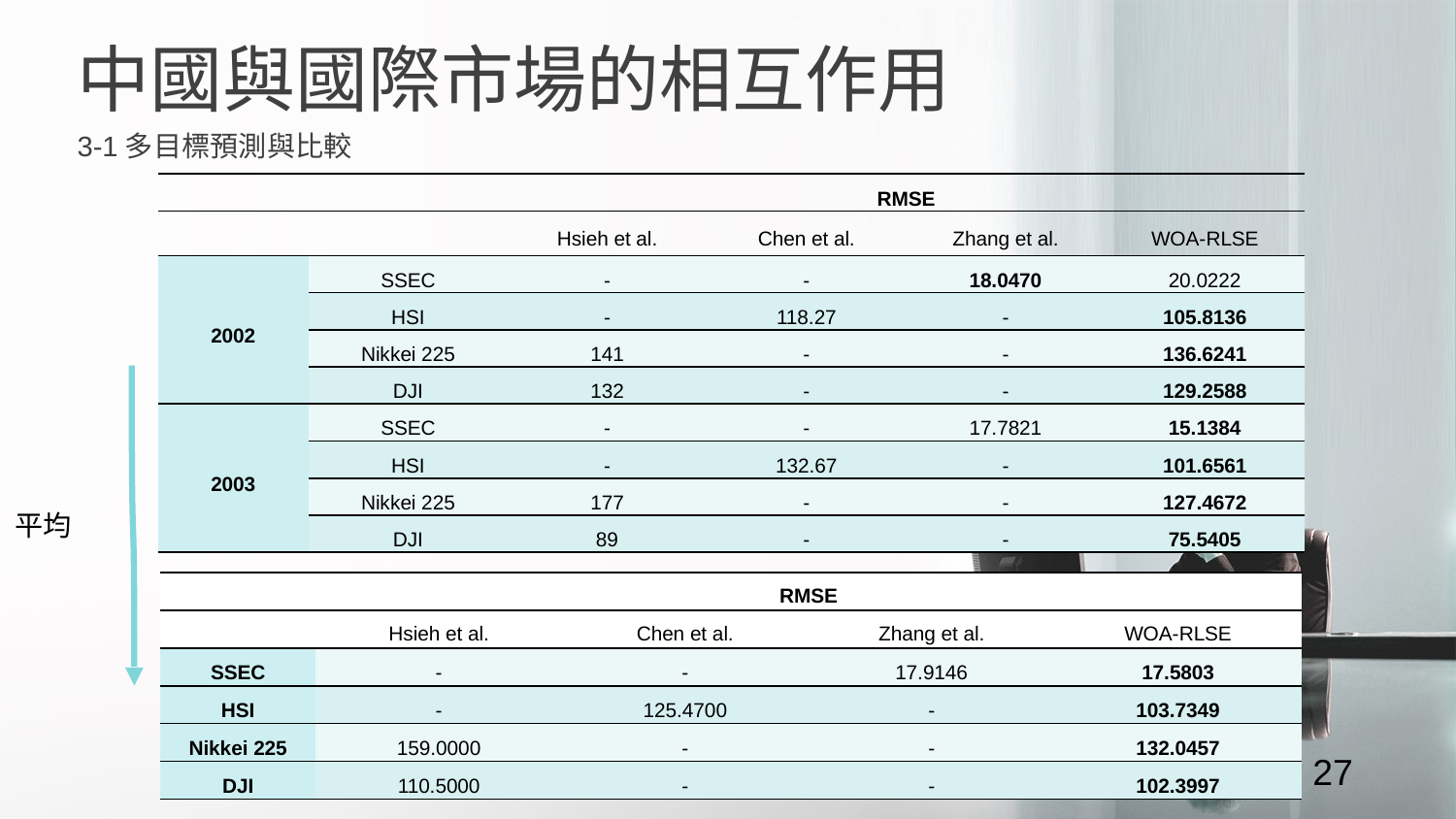

中國與國際市場的相互作用
3-1多目標預測與比較
|  |  | RMSE |  |  |  |
| --- | --- | --- | --- | --- | --- |
|  |  | Hsieh et al. | Chen et al. | Zhang et al. | WOA-RLSE |
| 2002 | SSEC | - | - | 18.0470 | 20.0222 |
|  | HSI | - | 118.27 | - | 105.8136 |
|  | Nikkei 225 | 141 | - | - | 136.6241 |
|  | DJI | 132 | - | - | 129.2588 |
| 2003 | SSEC | - | - | 17.7821 | 15.1384 |
|  | HSI | - | 132.67 | - | 101.6561 |
|  | Nikkei 225 | 177 | - | - | 127.4672 |
|  | DJI | 89 | - | - | 75.5405 |
平均
|  | RMSE |  |  |  |
| --- | --- | --- | --- | --- |
|  | Hsieh et al. | Chen et al. | Zhang et al. | WOA-RLSE |
| SSEC | - | - | 17.9146 | 17.5803 |
| HSI | - | 125.4700 | - | 103.7349 |
| Nikkei 225 | 159.0000 | - | - | 132.0457 |
| DJI | 110.5000 | - | - | 102.3997 |